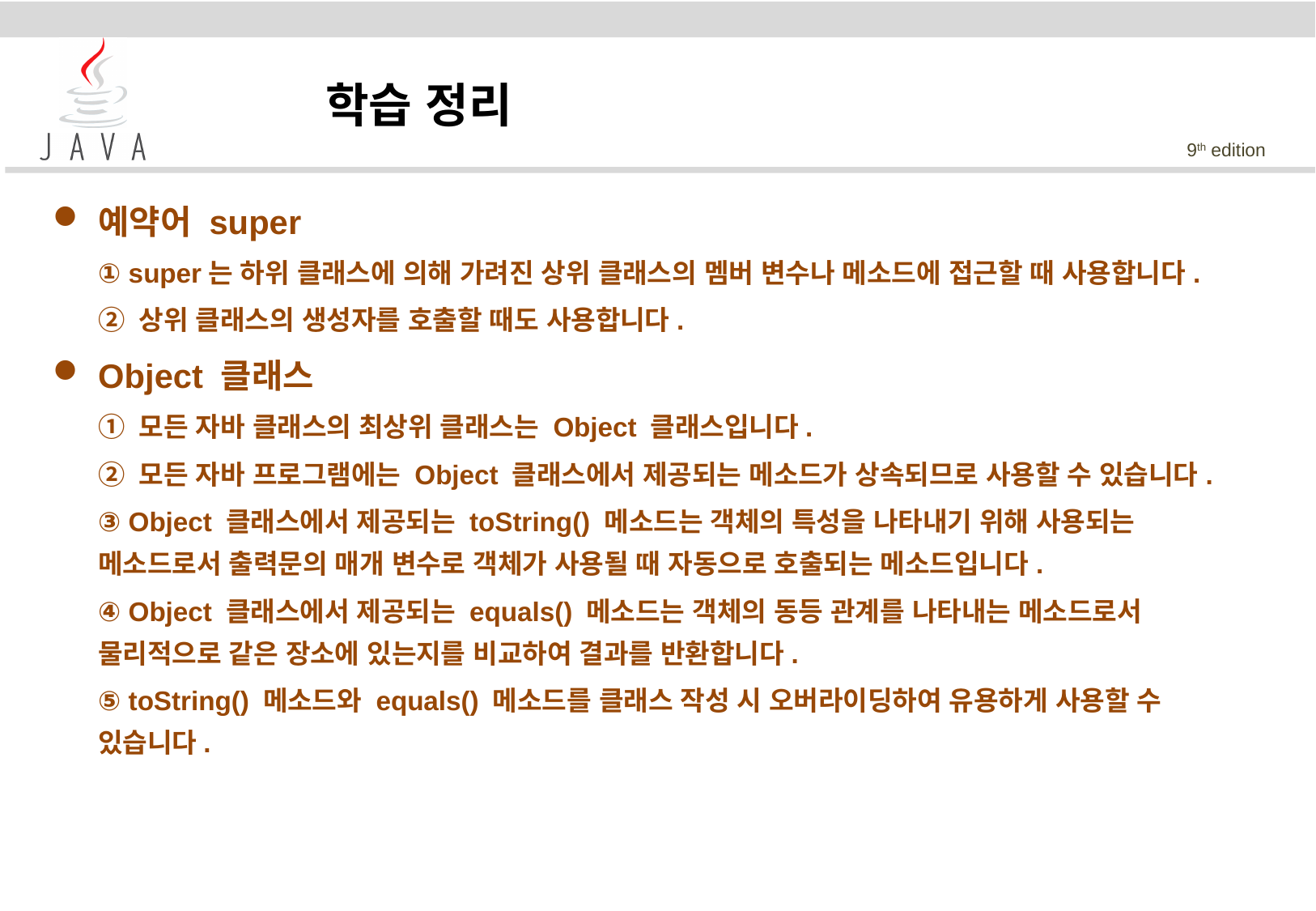

학습 정리
예약어 super
	① super는 하위 클래스에 의해 가려진 상위 클래스의 멤버 변수나 메소드에 접근할 때 사용합니다.
	② 상위 클래스의 생성자를 호출할 때도 사용합니다.
Object 클래스
	① 모든 자바 클래스의 최상위 클래스는 Object 클래스입니다.
	② 모든 자바 프로그램에는 Object 클래스에서 제공되는 메소드가 상속되므로 사용할 수 있습니다.
	③ Object 클래스에서 제공되는 toString() 메소드는 객체의 특성을 나타내기 위해 사용되는 메소드로서 출력문의 매개 변수로 객체가 사용될 때 자동으로 호출되는 메소드입니다.
	④ Object 클래스에서 제공되는 equals() 메소드는 객체의 동등 관계를 나타내는 메소드로서 물리적으로 같은 장소에 있는지를 비교하여 결과를 반환합니다.
	⑤ toString() 메소드와 equals() 메소드를 클래스 작성 시 오버라이딩하여 유용하게 사용할 수 있습니다.